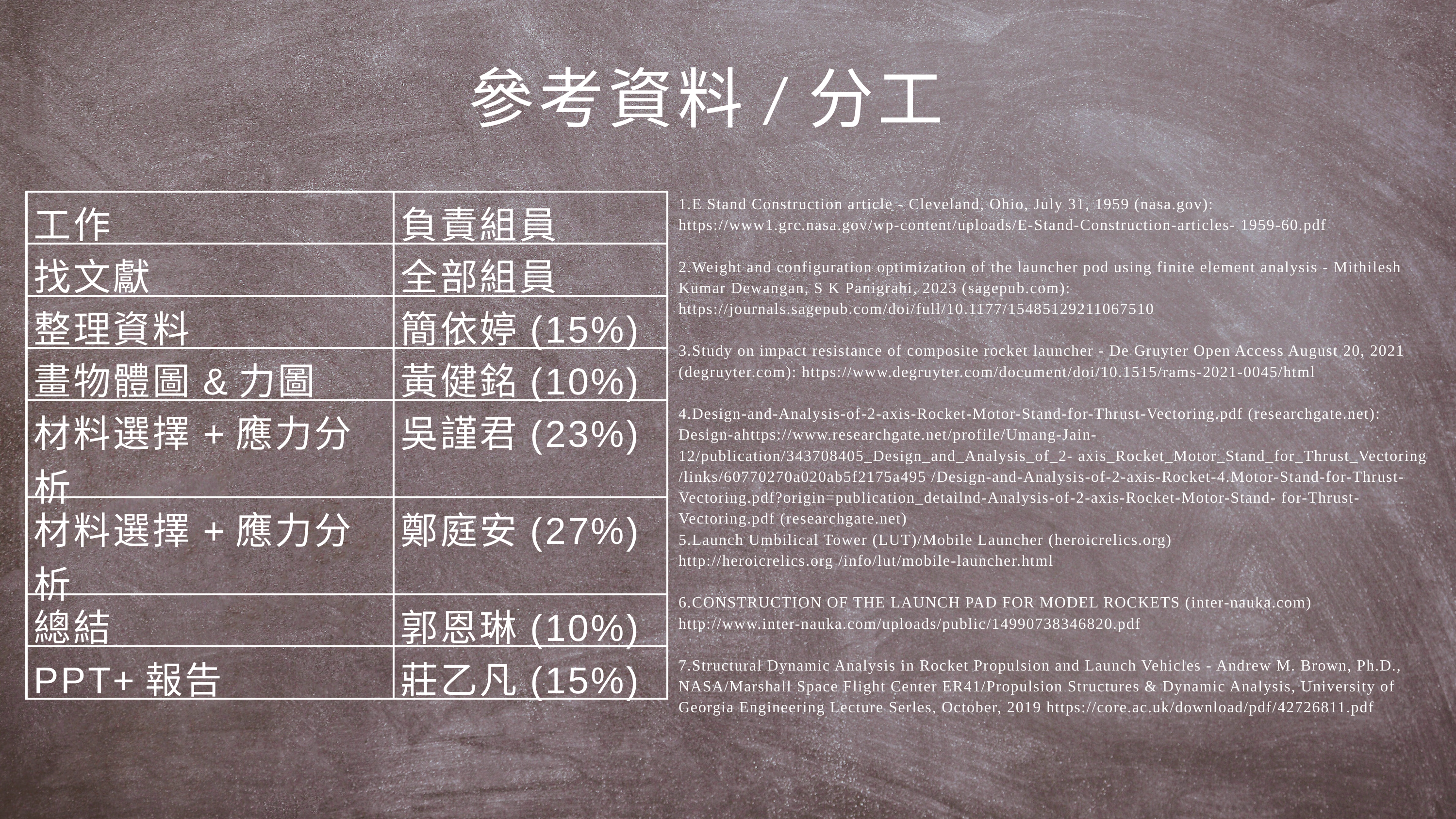

參考資料/分工
| 工作 | 負責組員 |
| --- | --- |
| 找文獻 | 全部組員 |
| 整理資料 | 簡依婷(15%) |
| 畫物體圖&力圖 | 黃健銘(10%) |
| 材料選擇+應力分析 | 吳謹君(23%) |
| 材料選擇+應力分析 | 鄭庭安(27%) |
| 總結 | 郭恩琳(10%) |
| PPT+報告 | 莊乙凡(15%) |
1.E Stand Construction article - Cleveland, Ohio, July 31, 1959 (nasa.gov):
https://www1.grc.nasa.gov/wp-content/uploads/E-Stand-Construction-articles- 1959-60.pdf

2.Weight and configuration optimization of the launcher pod using finite element analysis - Mithilesh Kumar Dewangan, S K Panigrahi, 2023 (sagepub.com): https://journals.sagepub.com/doi/full/10.1177/15485129211067510

3.Study on impact resistance of composite rocket launcher - De Gruyter Open Access August 20, 2021 (degruyter.com): https://www.degruyter.com/document/doi/10.1515/rams-2021-0045/html

4.Design-and-Analysis-of-2-axis-Rocket-Motor-Stand-for-Thrust-Vectoring.pdf (researchgate.net):
Design-ahttps://www.researchgate.net/profile/Umang-Jain- 12/publication/343708405_Design_and_Analysis_of_2- axis_Rocket_Motor_Stand_for_Thrust_Vectoring /links/60770270a020ab5f2175a495 /Design-and-Analysis-of-2-axis-Rocket-4.Motor-Stand-for-Thrust- Vectoring.pdf?origin=publication_detailnd-Analysis-of-2-axis-Rocket-Motor-Stand- for-Thrust-Vectoring.pdf (researchgate.net)
5.Launch Umbilical Tower (LUT)/Mobile Launcher (heroicrelics.org)
http://heroicrelics.org /info/lut/mobile-launcher.html

6.CONSTRUCTION OF THE LAUNCH PAD FOR MODEL ROCKETS (inter-nauka.com)
http://www.inter-nauka.com/uploads/public/14990738346820.pdf

7.Structural Dynamic Analysis in Rocket Propulsion and Launch Vehicles - Andrew M. Brown, Ph.D., NASA/Marshall Space Flight Center ER41/Propulsion Structures & Dynamic Analysis, University of Georgia Engineering Lecture Serles, October, 2019 https://core.ac.uk/download/pdf/42726811.pdf